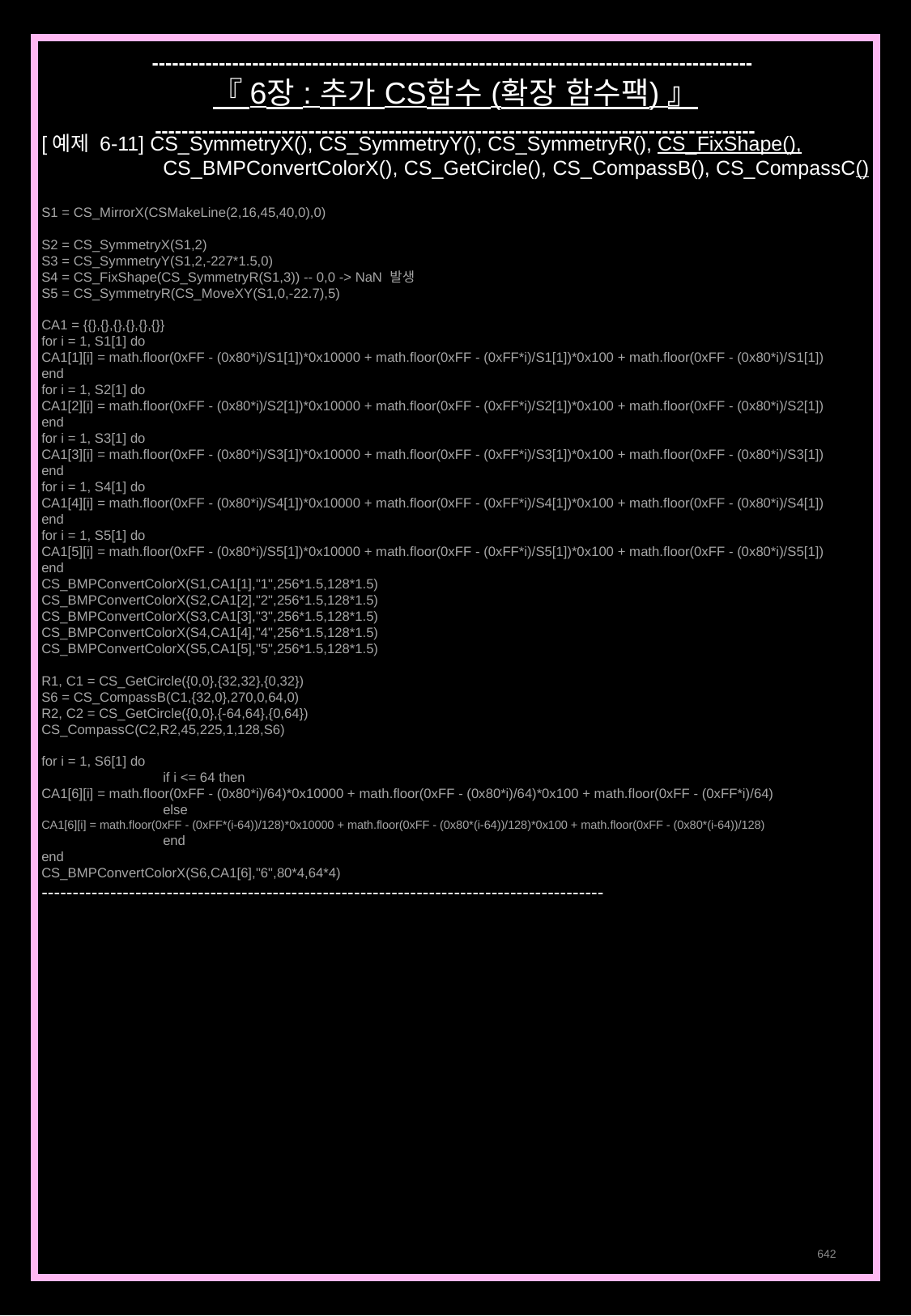

------------------------------------------------------------------------------------------
『 6장 : 추가 CS함수 (확장 함수팩) 』
------------------------------------------------------------------------------------------
[예제 6-11] CS_SymmetryX(), CS_SymmetryY(), CS_SymmetryR(), CS_FixShape(),
	CS_BMPConvertColorX(), CS_GetCircle(), CS_CompassB(), CS_CompassC()

S1 = CS_MirrorX(CSMakeLine(2,16,45,40,0),0)

S2 = CS_SymmetryX(S1,2)
S3 = CS_SymmetryY(S1,2,-227*1.5,0)
S4 = CS_FixShape(CS_SymmetryR(S1,3)) -- 0,0 -> NaN 발생
S5 = CS_SymmetryR(CS_MoveXY(S1,0,-22.7),5)

CA1 = {{},{},{},{},{},{}}
for i = 1, S1[1] do
CA1[1][i] = math.floor(0xFF - (0x80*i)/S1[1])*0x10000 + math.floor(0xFF - (0xFF*i)/S1[1])*0x100 + math.floor(0xFF - (0x80*i)/S1[1])
end
for i = 1, S2[1] do
CA1[2][i] = math.floor(0xFF - (0x80*i)/S2[1])*0x10000 + math.floor(0xFF - (0xFF*i)/S2[1])*0x100 + math.floor(0xFF - (0x80*i)/S2[1])
end
for i = 1, S3[1] do
CA1[3][i] = math.floor(0xFF - (0x80*i)/S3[1])*0x10000 + math.floor(0xFF - (0xFF*i)/S3[1])*0x100 + math.floor(0xFF - (0x80*i)/S3[1])
end
for i = 1, S4[1] do
CA1[4][i] = math.floor(0xFF - (0x80*i)/S4[1])*0x10000 + math.floor(0xFF - (0xFF*i)/S4[1])*0x100 + math.floor(0xFF - (0x80*i)/S4[1])
end
for i = 1, S5[1] do
CA1[5][i] = math.floor(0xFF - (0x80*i)/S5[1])*0x10000 + math.floor(0xFF - (0xFF*i)/S5[1])*0x100 + math.floor(0xFF - (0x80*i)/S5[1])
end
CS_BMPConvertColorX(S1,CA1[1],"1",256*1.5,128*1.5)
CS_BMPConvertColorX(S2,CA1[2],"2",256*1.5,128*1.5)
CS_BMPConvertColorX(S3,CA1[3],"3",256*1.5,128*1.5)
CS_BMPConvertColorX(S4,CA1[4],"4",256*1.5,128*1.5)
CS_BMPConvertColorX(S5,CA1[5],"5",256*1.5,128*1.5)

R1, C1 = CS_GetCircle({0,0},{32,32},{0,32})
S6 = CS_CompassB(C1,{32,0},270,0,64,0)
R2, C2 = CS_GetCircle({0,0},{-64,64},{0,64})
CS_CompassC(C2,R2,45,225,1,128,S6)

for i = 1, S6[1] do
	if i <= 64 then
CA1[6][i] = math.floor(0xFF - (0x80*i)/64)*0x10000 + math.floor(0xFF - (0x80*i)/64)*0x100 + math.floor(0xFF - (0xFF*i)/64)
	else
CA1[6][i] = math.floor(0xFF - (0xFF*(i-64))/128)*0x10000 + math.floor(0xFF - (0x80*(i-64))/128)*0x100 + math.floor(0xFF - (0x80*(i-64))/128)
	end
end
CS_BMPConvertColorX(S6,CA1[6],"6",80*4,64*4)
------------------------------------------------------------------------------------------
642